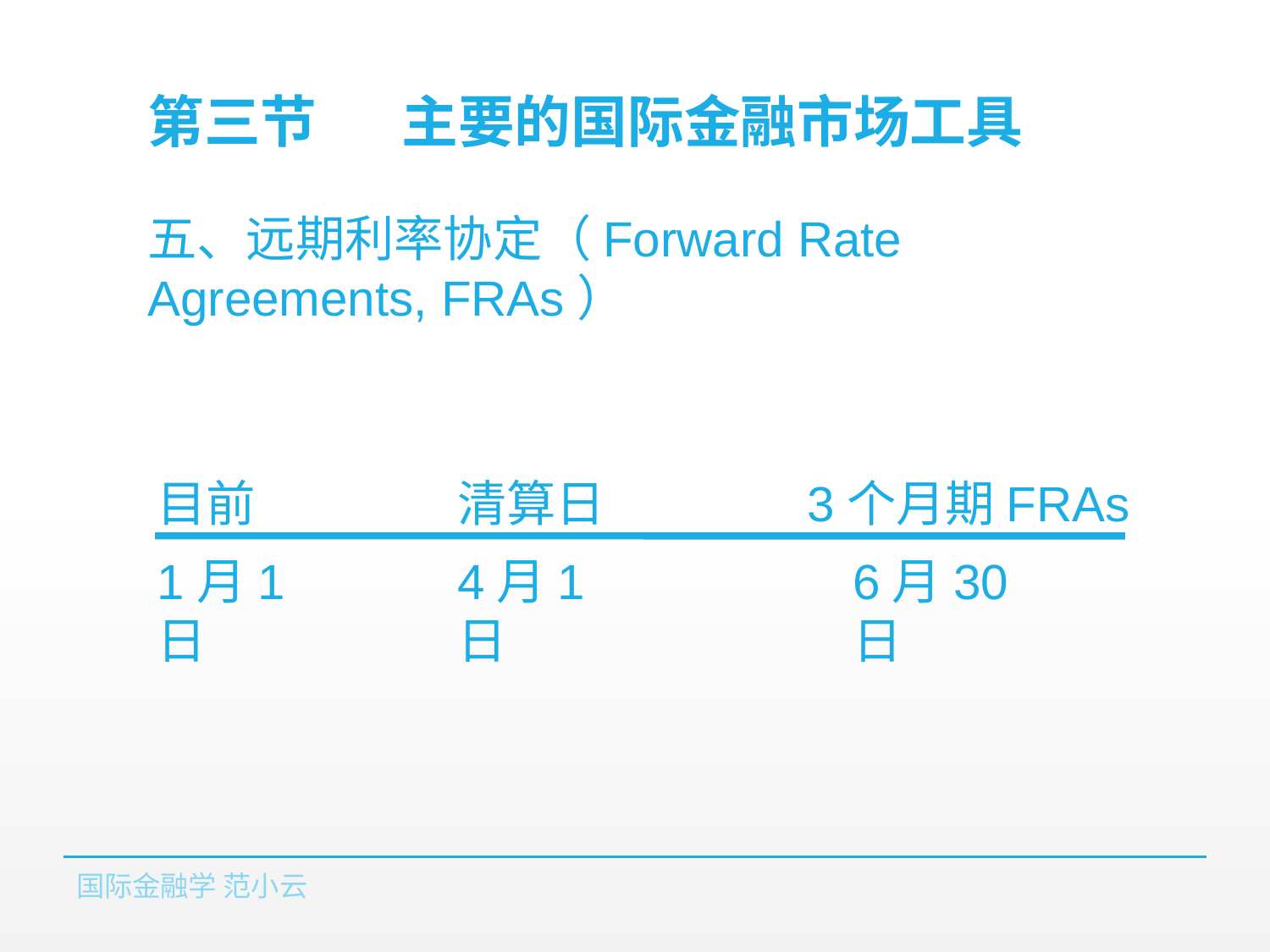

# 第三节	主要的国际金融市场工具
五、远期利率协定（Forward Rate Agreements, FRAs）
目前
清算日
3个月期FRAs

4月1日
6月30日
1月1日
国际金融学 范小云